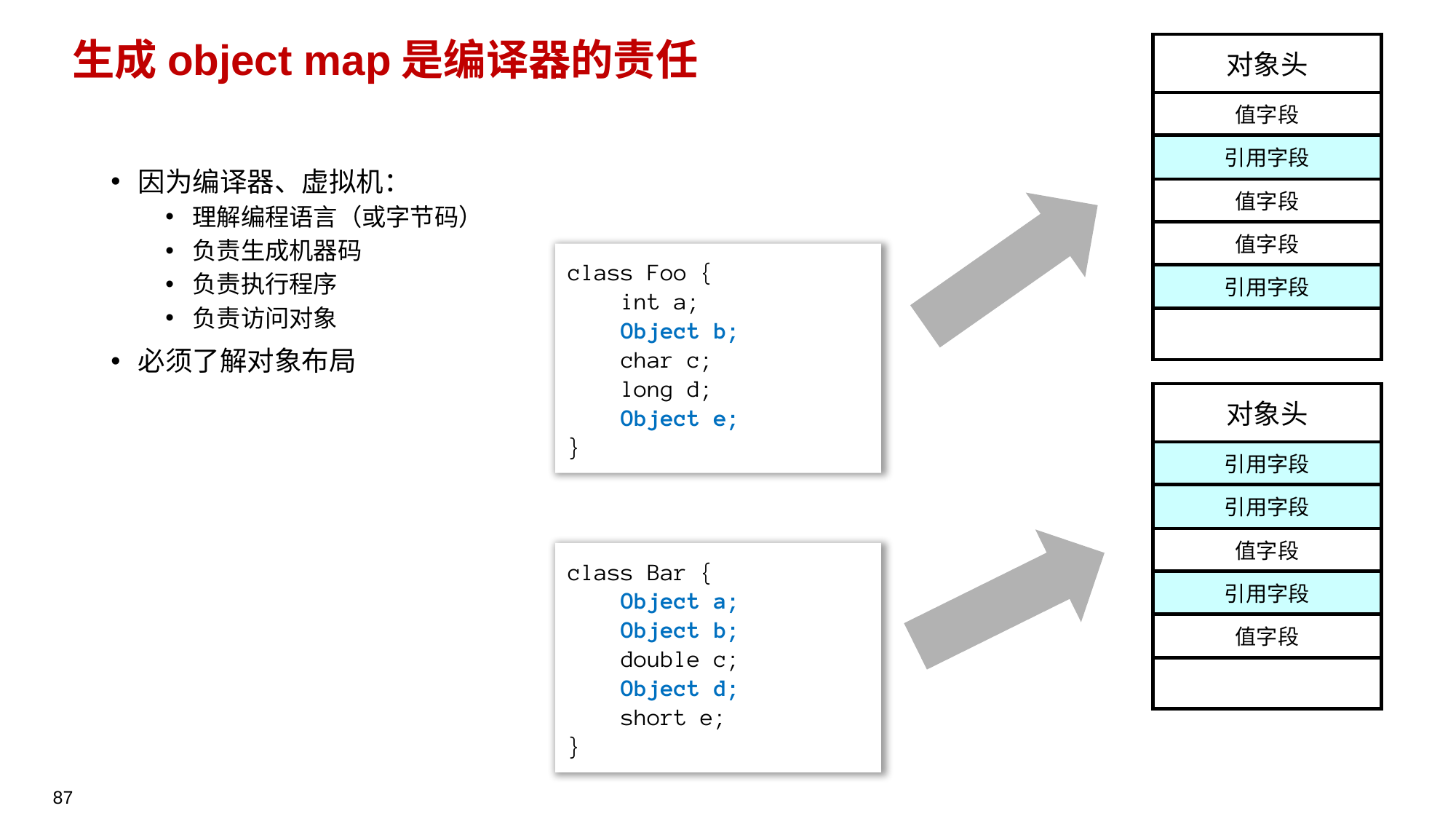

# 生成object map是编译器的责任

对象头
值字段
引用字段
因为编译器、虚拟机：
理解编程语言（或字节码）
负责生成机器码
负责执行程序
负责访问对象
必须了解对象布局
值字段

值字段
class Foo {
    int a;
    Object b;
    char c;
    long d;
    Object e;
}
引用字段

对象头
引用字段
引用字段
值字段
class Bar {
    Object a;
    Object b;
    double c;
    Object d;
    short e;
}

引用字段
值字段